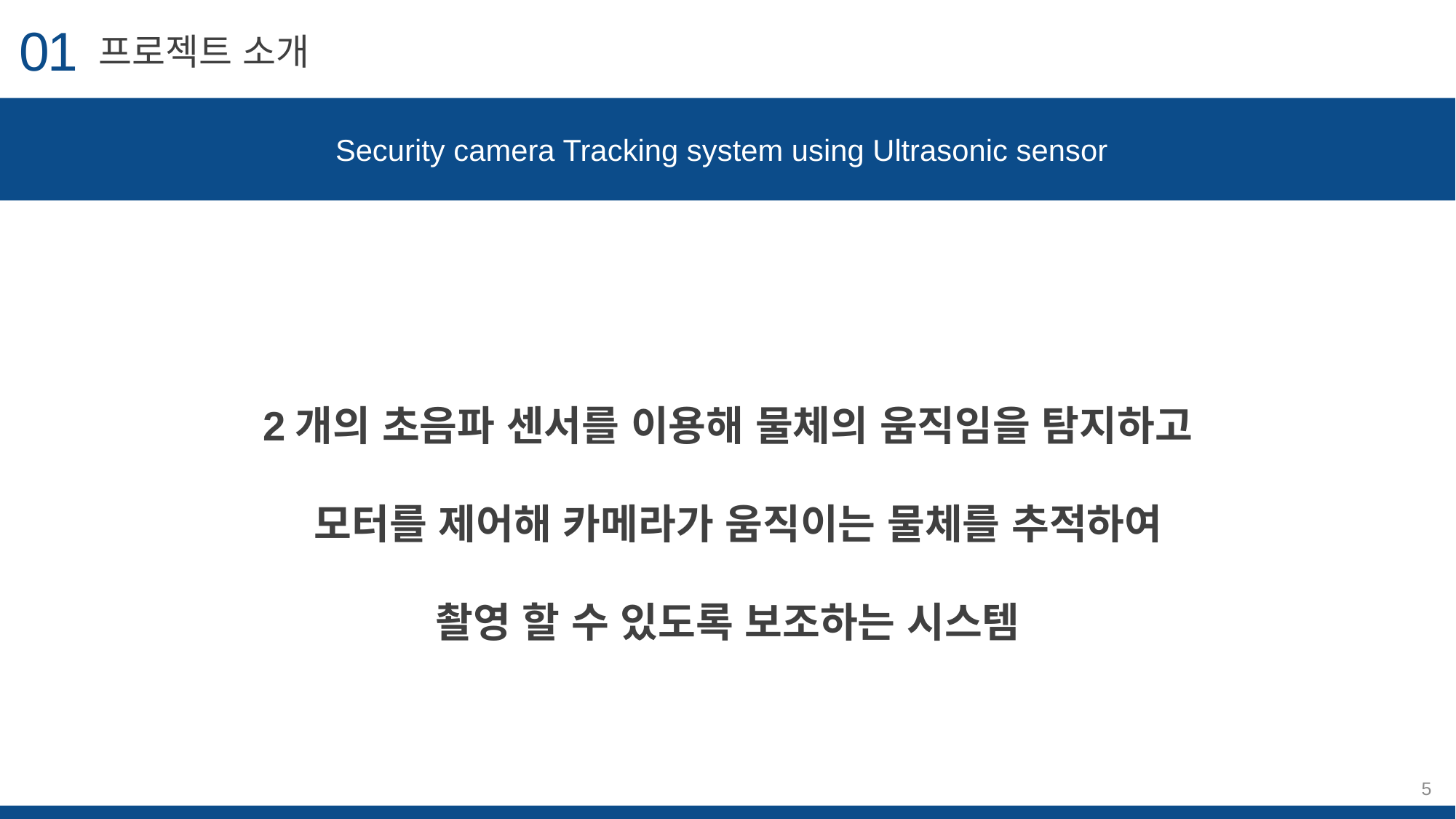

01
프로젝트 소개

Security camera Tracking system using Ultrasonic sensor
2개의 초음파 센서를 이용해 물체의 움직임을 탐지하고
 모터를 제어해 카메라가 움직이는 물체를 추적하여
촬영 할 수 있도록 보조하는 시스템
5